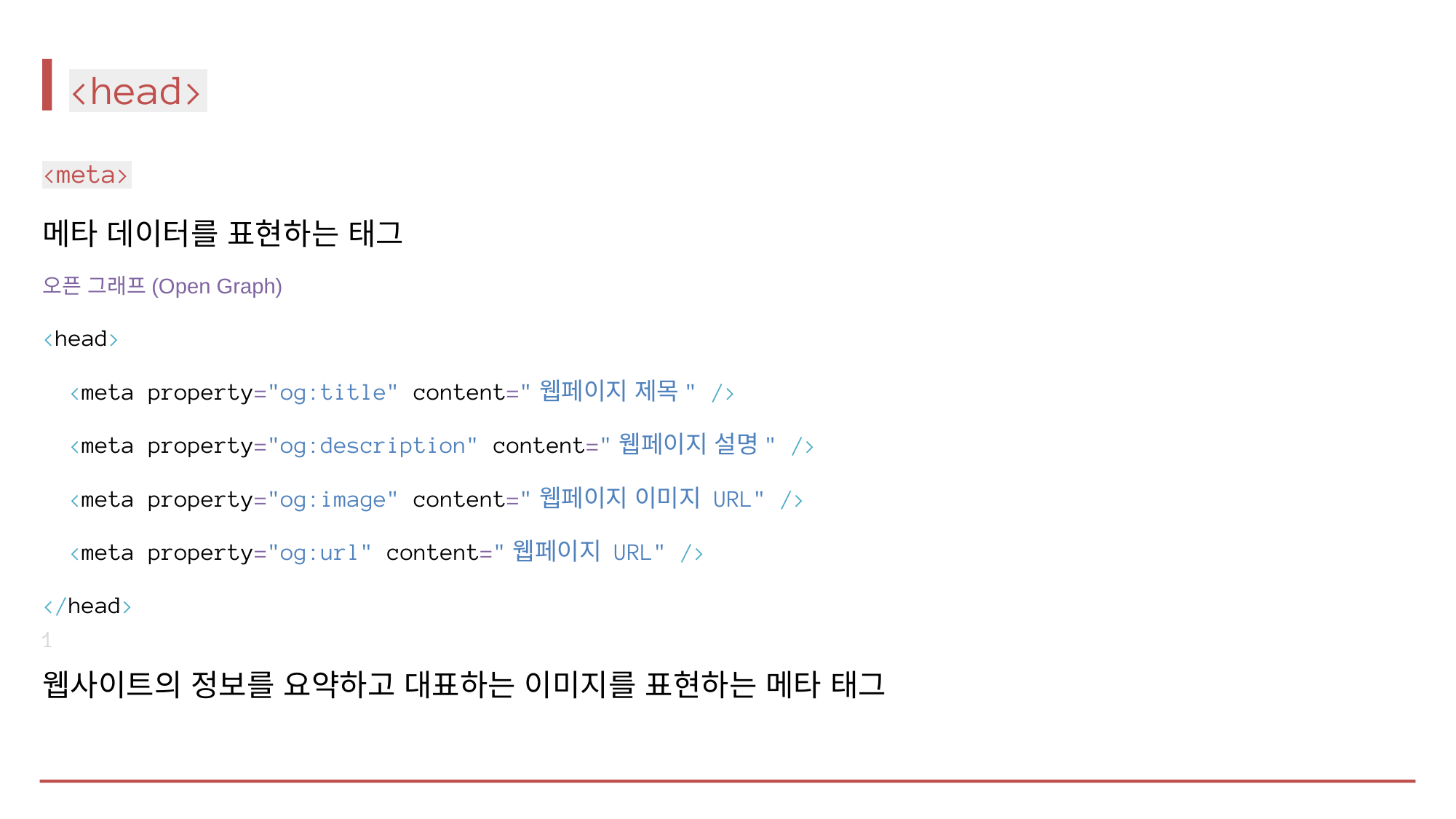

# <head>
<meta>
메타 데이터를 표현하는 태그
오픈 그래프(Open Graph)
<head>
  <meta property="og:title" content="웹페이지 제목" />
  <meta property="og:description" content="웹페이지 설명" />
  <meta property="og:image" content="웹페이지 이미지 URL" />
  <meta property="og:url" content="웹페이지 URL" />
</head>

웹사이트의 정보를 요약하고 대표하는 이미지를 표현하는 메타 태그